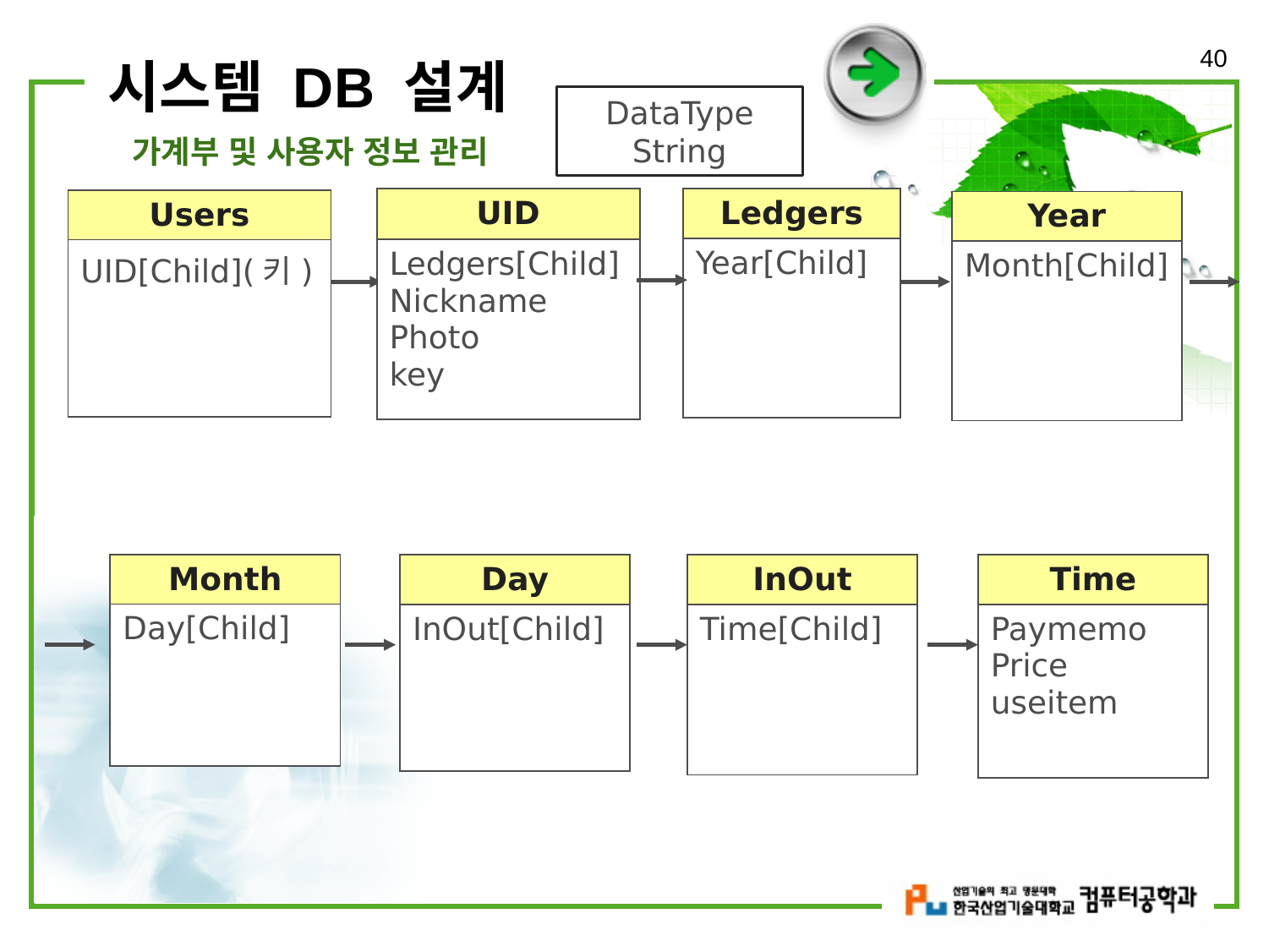

40
# 시스템 DB 설계
DataType String
가계부 및 사용자 정보 관리
| UID |
| --- |
| Ledgers[Child] Nickname Photo key |
| Ledgers |
| --- |
| Year[Child] |
| Users |
| --- |
| UID[Child](키) |
| Year |
| --- |
| Month[Child] |
| Month |
| --- |
| Day[Child] |
| Time |
| --- |
| Paymemo Price useitem |
| Day |
| --- |
| InOut[Child] |
| InOut |
| --- |
| Time[Child] |